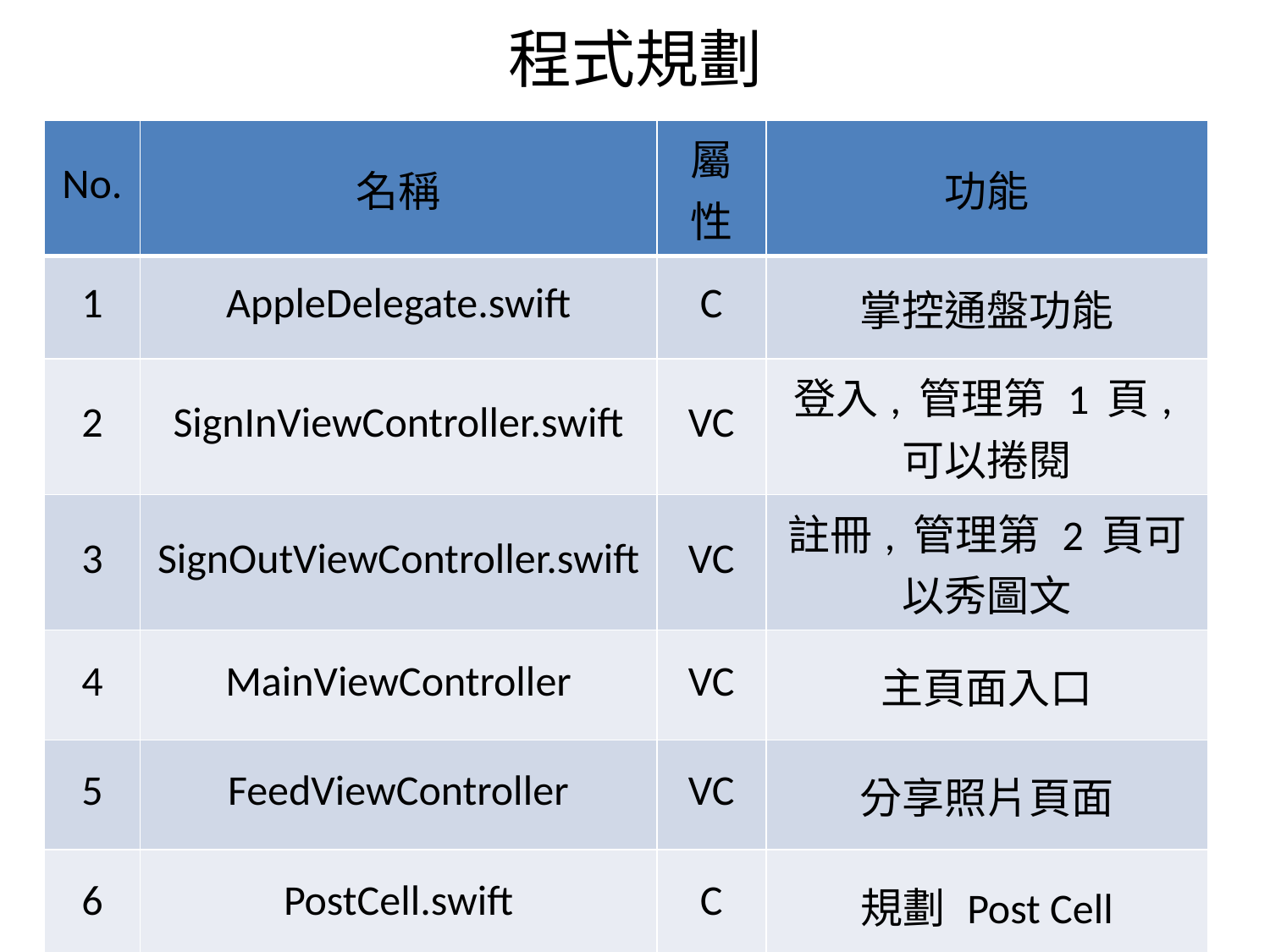

# 程式規劃
| No. | 名稱 | 屬性 | 功能 |
| --- | --- | --- | --- |
| 1 | AppleDelegate.swift | C | 掌控通盤功能 |
| 2 | SignInViewController.swift | VC | 登入, 管理第 1 頁,可以捲閱 |
| 3 | SignOutViewController.swift | VC | 註冊, 管理第 2 頁可以秀圖文 |
| 4 | MainViewController | VC | 主頁面入口 |
| 5 | FeedViewController | VC | 分享照片頁面 |
| 6 | PostCell.swift | C | 規劃 Post Cell |